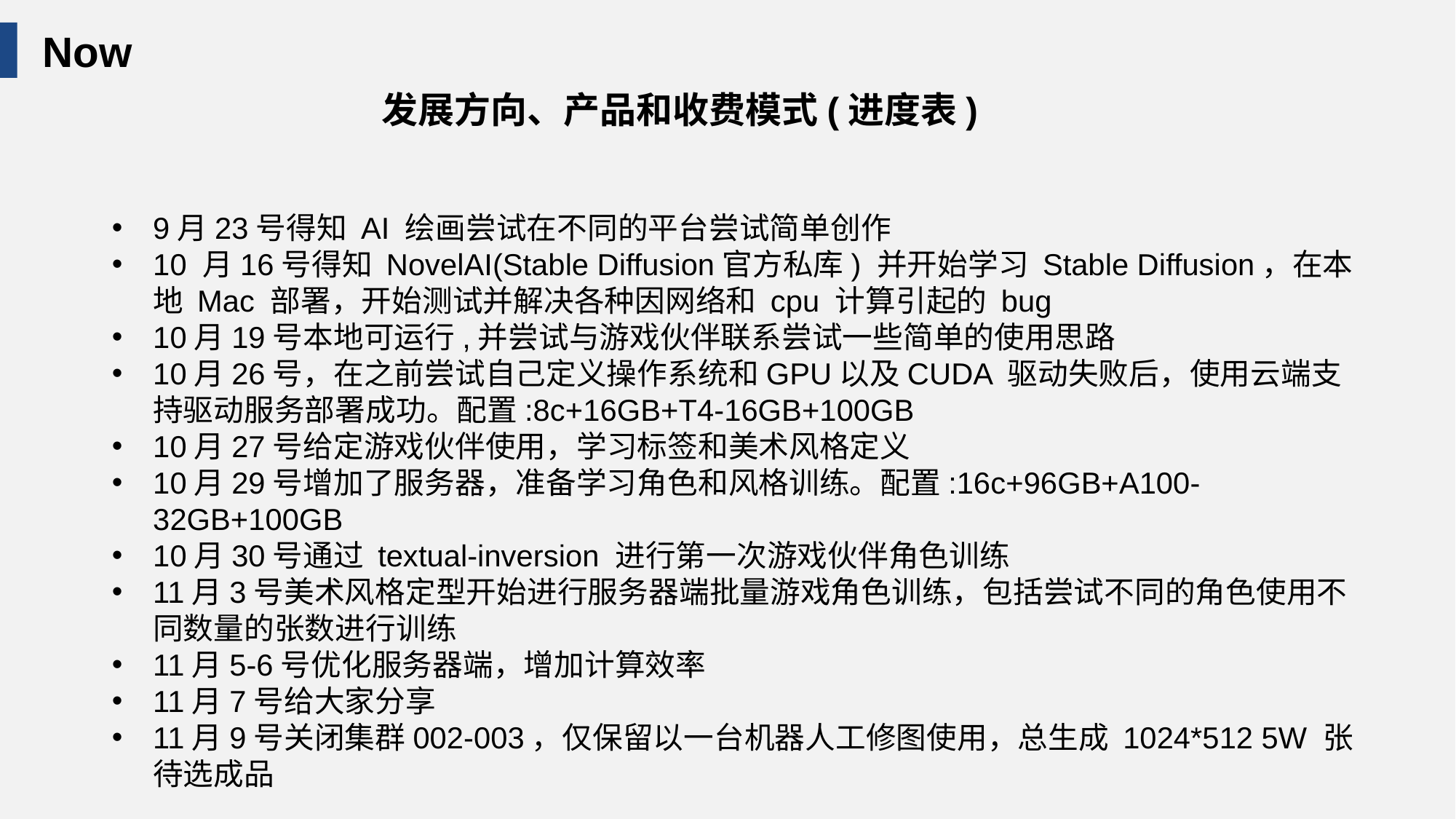

Now

发展方向、产品和收费模式(进度表)

9月23号得知 AI 绘画尝试在不同的平台尝试简单创作
10 月16号得知 NovelAI(Stable Diffusion官方私库) 并开始学习 Stable Diffusion，在本地 Mac 部署，开始测试并解决各种因网络和 cpu 计算引起的 bug
10月19号本地可运行,并尝试与游戏伙伴联系尝试一些简单的使用思路
10月26号，在之前尝试自己定义操作系统和GPU以及CUDA 驱动失败后，使用云端支持驱动服务部署成功。配置:8c+16GB+T4-16GB+100GB
10月27号给定游戏伙伴使用，学习标签和美术风格定义
10月29号增加了服务器，准备学习角色和风格训练。配置:16c+96GB+A100-32GB+100GB
10月30号通过 textual-inversion 进行第一次游戏伙伴角色训练
11月3号美术风格定型开始进行服务器端批量游戏角色训练，包括尝试不同的角色使用不同数量的张数进行训练
11月5-6号优化服务器端，增加计算效率
11月7号给大家分享
11月9号关闭集群002-003，仅保留以一台机器人工修图使用，总生成 1024*512 5W 张待选成品